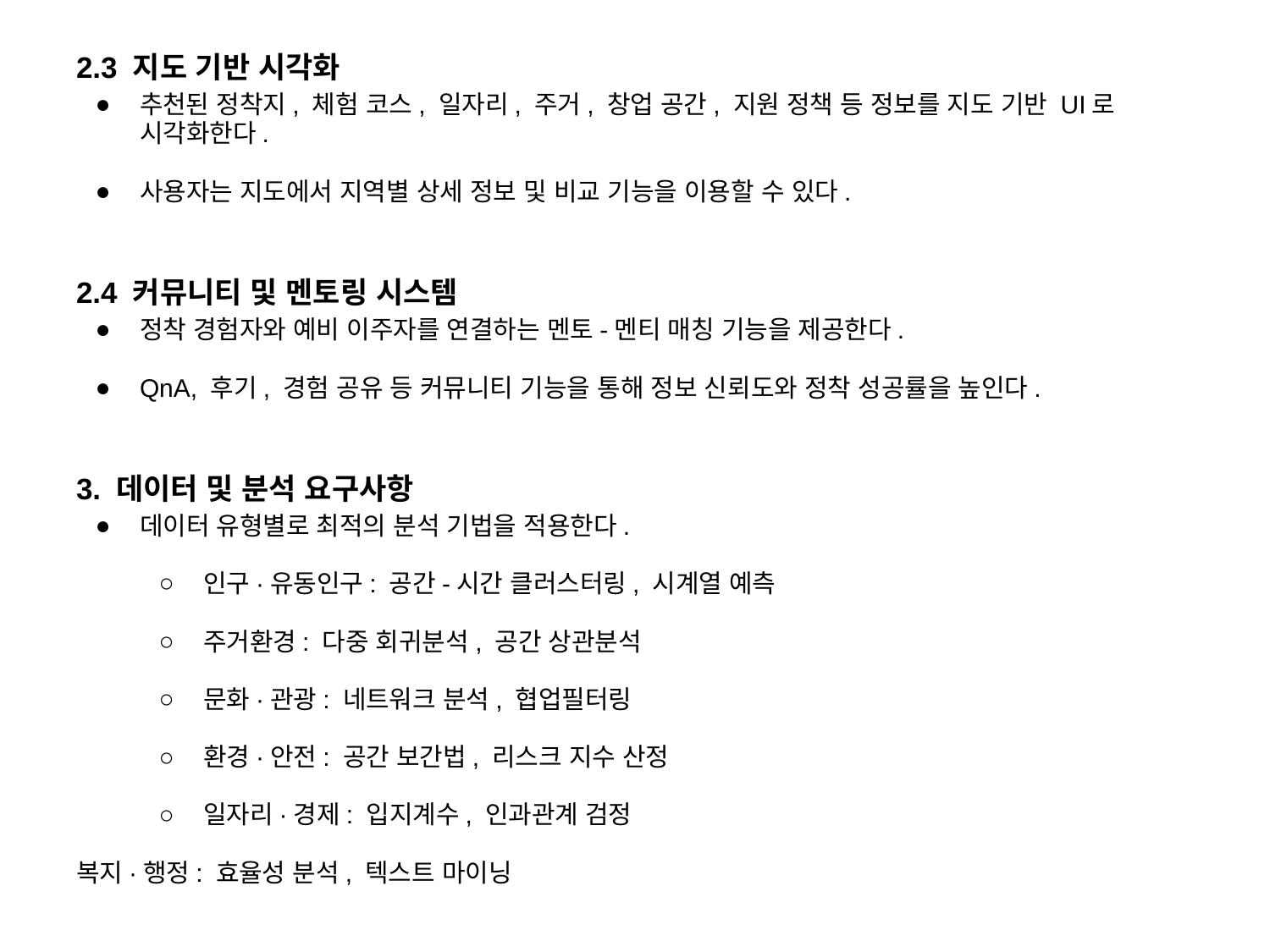

2.3 지도 기반 시각화
추천된 정착지, 체험 코스, 일자리, 주거, 창업 공간, 지원 정책 등 정보를 지도 기반 UI로 시각화한다.
사용자는 지도에서 지역별 상세 정보 및 비교 기능을 이용할 수 있다.
2.4 커뮤니티 및 멘토링 시스템
정착 경험자와 예비 이주자를 연결하는 멘토-멘티 매칭 기능을 제공한다.
QnA, 후기, 경험 공유 등 커뮤니티 기능을 통해 정보 신뢰도와 정착 성공률을 높인다.
3. 데이터 및 분석 요구사항
데이터 유형별로 최적의 분석 기법을 적용한다.
인구·유동인구: 공간-시간 클러스터링, 시계열 예측
주거환경: 다중 회귀분석, 공간 상관분석
문화·관광: 네트워크 분석, 협업필터링
환경·안전: 공간 보간법, 리스크 지수 산정
일자리·경제: 입지계수, 인과관계 검정
복지·행정: 효율성 분석, 텍스트 마이닝